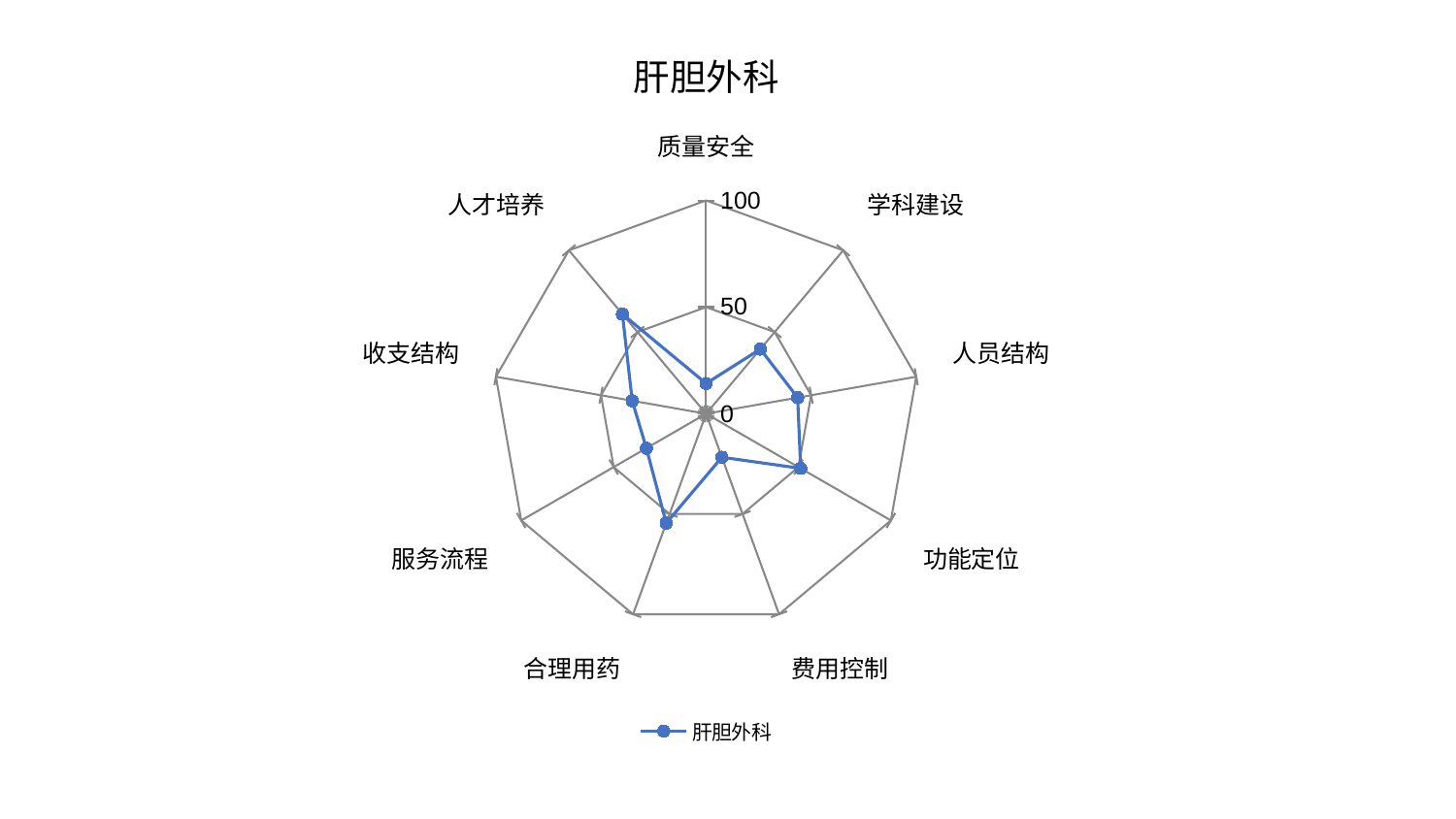

### Chart: 肝胆外科

| Category | 肝胆外科 |
|---|---|
| 质量安全 | 14.181729247448786 |
| 学科建设 | 39.57280976348319 |
| 人员结构 | 43.58375878766895 |
| 功能定位 | 51.20032771090304 |
| 费用控制 | 21.70591880075134 |
| 合理用药 | 54.554769488317234 |
| 服务流程 | 32.304752895857995 |
| 收支结构 | 35.15838061976783 |
| 人才培养 | 61.01288246599453 |
167